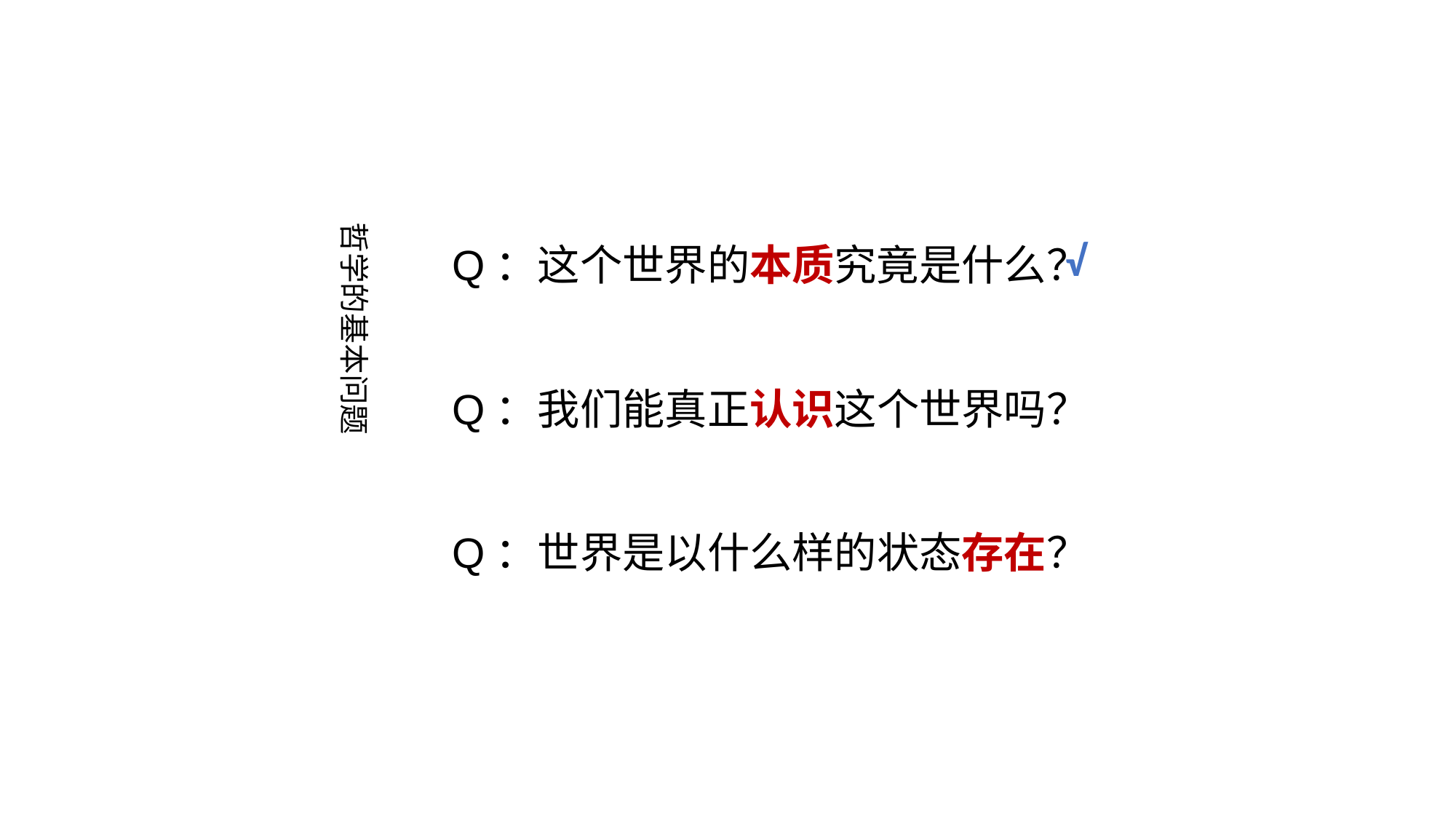

√
Q：这个世界的本质究竟是什么？
哲学的基本问题
Q：我们能真正认识这个世界吗？
Q：世界是以什么样的状态存在？
94